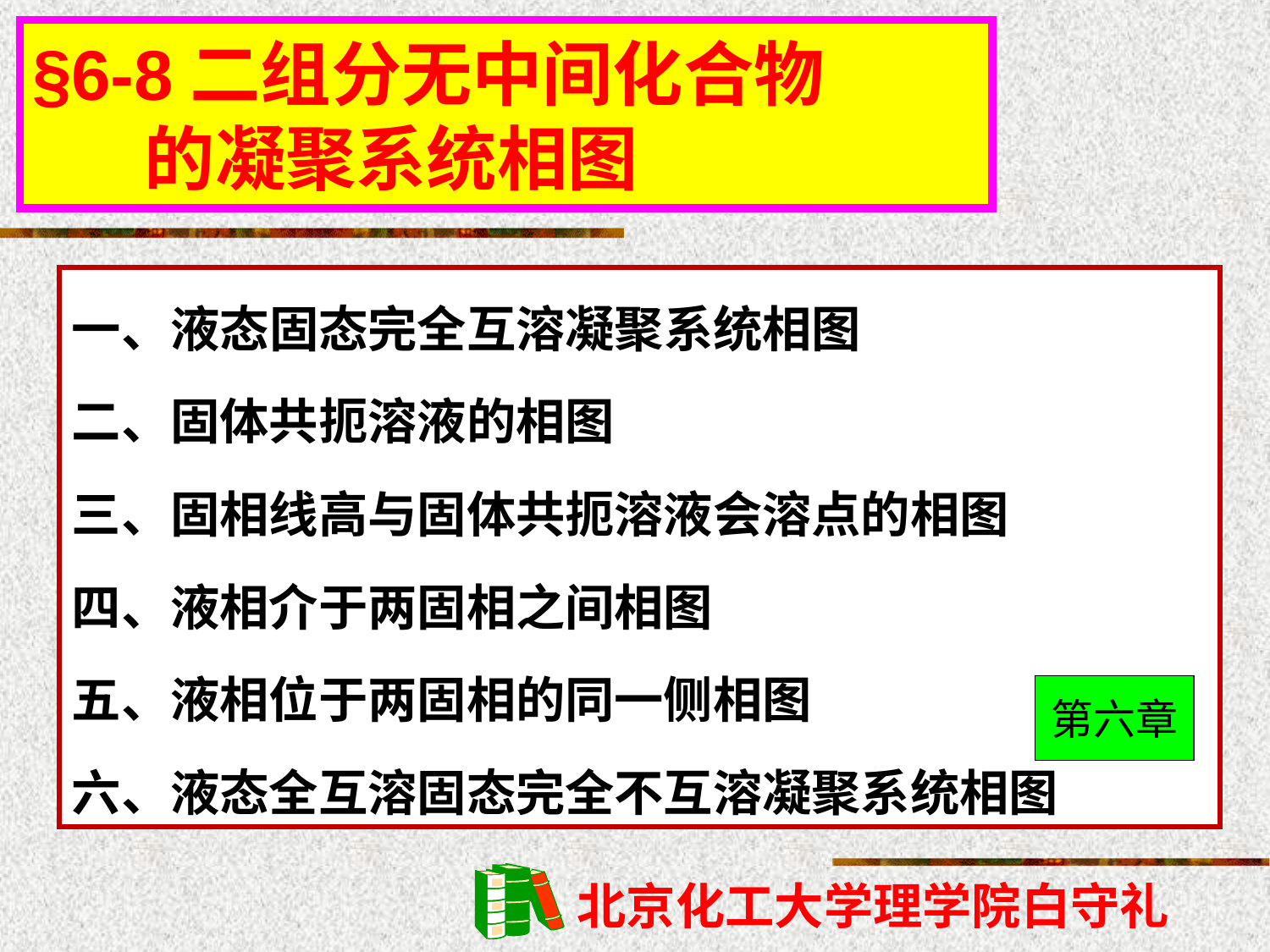

§6-8二组分无中间化合物
       的凝聚系统相图
一、液态固态完全互溶凝聚系统相图
二、固体共扼溶液的相图
三、固相线高与固体共扼溶液会溶点的相图
四、液相介于两固相之间相图
五、液相位于两固相的同一侧相图
六、液态全互溶固态完全不互溶凝聚系统相图
第六章